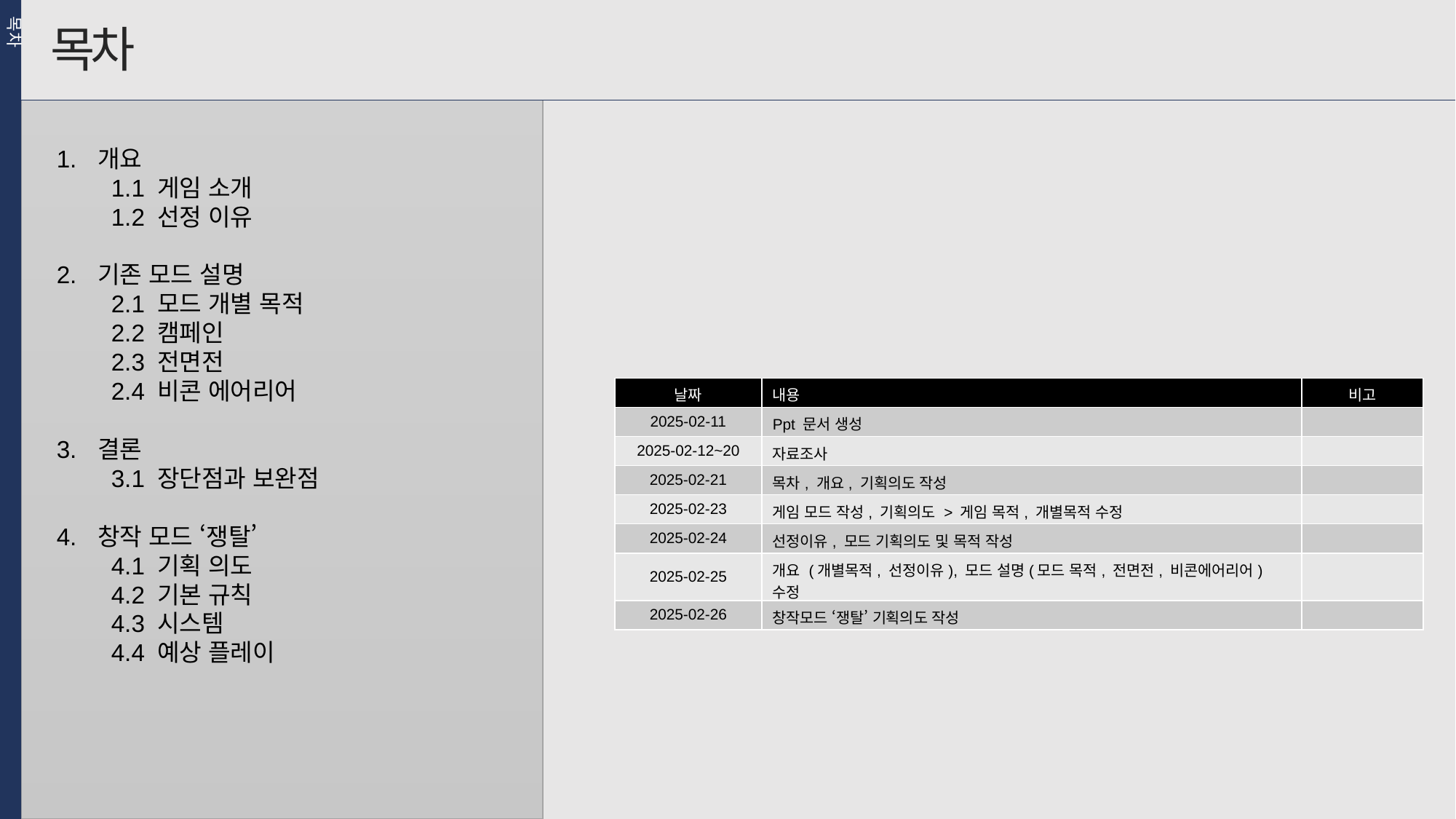

목차

목차

개요
1.1 게임 소개
1.2 선정 이유

기존 모드 설명
2.1 모드 개별 목적
2.2 캠페인
2.3 전면전
2.4 비콘 에어리어

결론
3.1 장단점과 보완점

창작 모드 ‘쟁탈’
4.1 기획 의도
4.2 기본 규칙
4.3 시스템
4.4 예상 플레이

| 날짜 | 내용 | 비고 |
| --- | --- | --- |
| 2025-02-11 | Ppt 문서 생성 |  |
| 2025-02-12~20 | 자료조사 |  |
| 2025-02-21 | 목차, 개요, 기획의도 작성 |  |
| 2025-02-23 | 게임 모드 작성, 기획의도 > 게임 목적, 개별목적 수정 |  |
| 2025-02-24 | 선정이유, 모드 기획의도 및 목적 작성 |  |
| 2025-02-25 | 개요 (개별목적, 선정이유), 모드 설명(모드 목적, 전면전, 비콘에어리어) 수정 |  |
| 2025-02-26 | 창작모드 ‘쟁탈’ 기획의도 작성 |  |